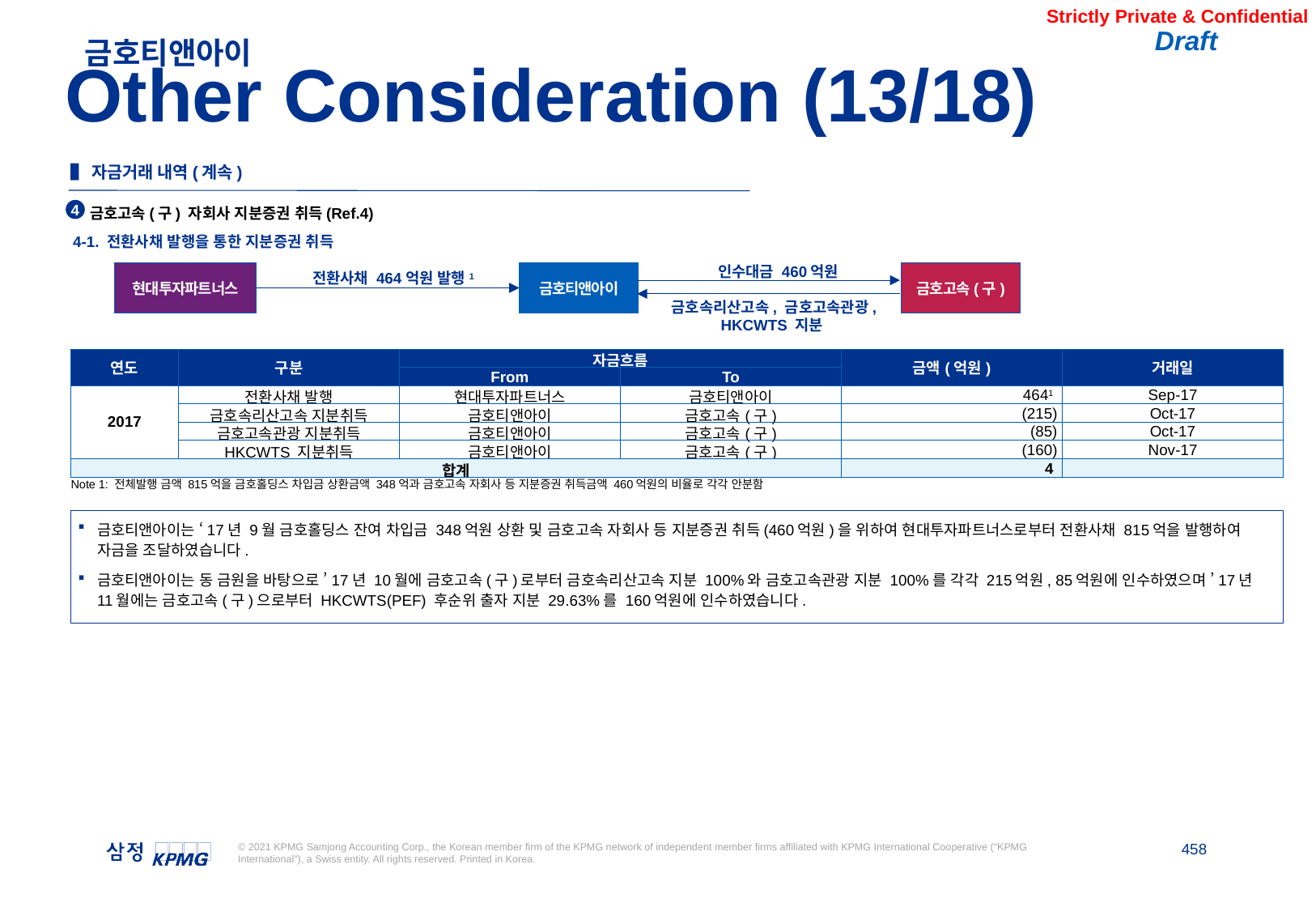

금호티앤아이
Other Consideration (13/18)
▌자금거래 내역(계속)

4
금호고속(구) 자회사 지분증권 취득(Ref.4)
4-1. 전환사채 발행을 통한 지분증권 취득
인수대금 460억원
전환사채 464억원 발행1
현대투자파트너스
금호티앤아이
금호고속(구)
금호속리산고속, 금호고속관광, HKCWTS 지분
| 연도 | 구분 | 자금흐름 |  | 금액(억원) | 거래일 |
| --- | --- | --- | --- | --- | --- |
|  |  | From | To |  |  |
| 2017 | 전환사채 발행 | 현대투자파트너스 | 금호티앤아이 | 4641 | Sep-17 |
|  | 금호속리산고속 지분취득 | 금호티앤아이 | 금호고속(구) | (215) | Oct-17 |
|  | 금호고속관광 지분취득 | 금호티앤아이 | 금호고속(구) | (85) | Oct-17 |
|  | HKCWTS 지분취득 | 금호티앤아이 | 금호고속(구) | (160) | Nov-17 |
| 합계 |  |  |  | 4 |  |
Note 1: 전체발행 금액 815억을 금호홀딩스 차입금 상환금액 348억과 금호고속 자회사 등 지분증권 취득금액 460억원의 비율로 각각 안분함
금호티앤아이는 ‘17년 9월 금호홀딩스 잔여 차입금 348억원 상환 및 금호고속 자회사 등 지분증권 취득(460억원)을 위하여 현대투자파트너스로부터 전환사채 815억을 발행하여 자금을 조달하였습니다.
금호티앤아이는 동 금원을 바탕으로 ’17년 10월에 금호고속(구)로부터 금호속리산고속 지분 100%와 금호고속관광 지분 100%를 각각 215억원, 85억원에 인수하였으며 ’17년 11월에는 금호고속(구)으로부터 HKCWTS(PEF) 후순위 출자 지분 29.63%를 160억원에 인수하였습니다.